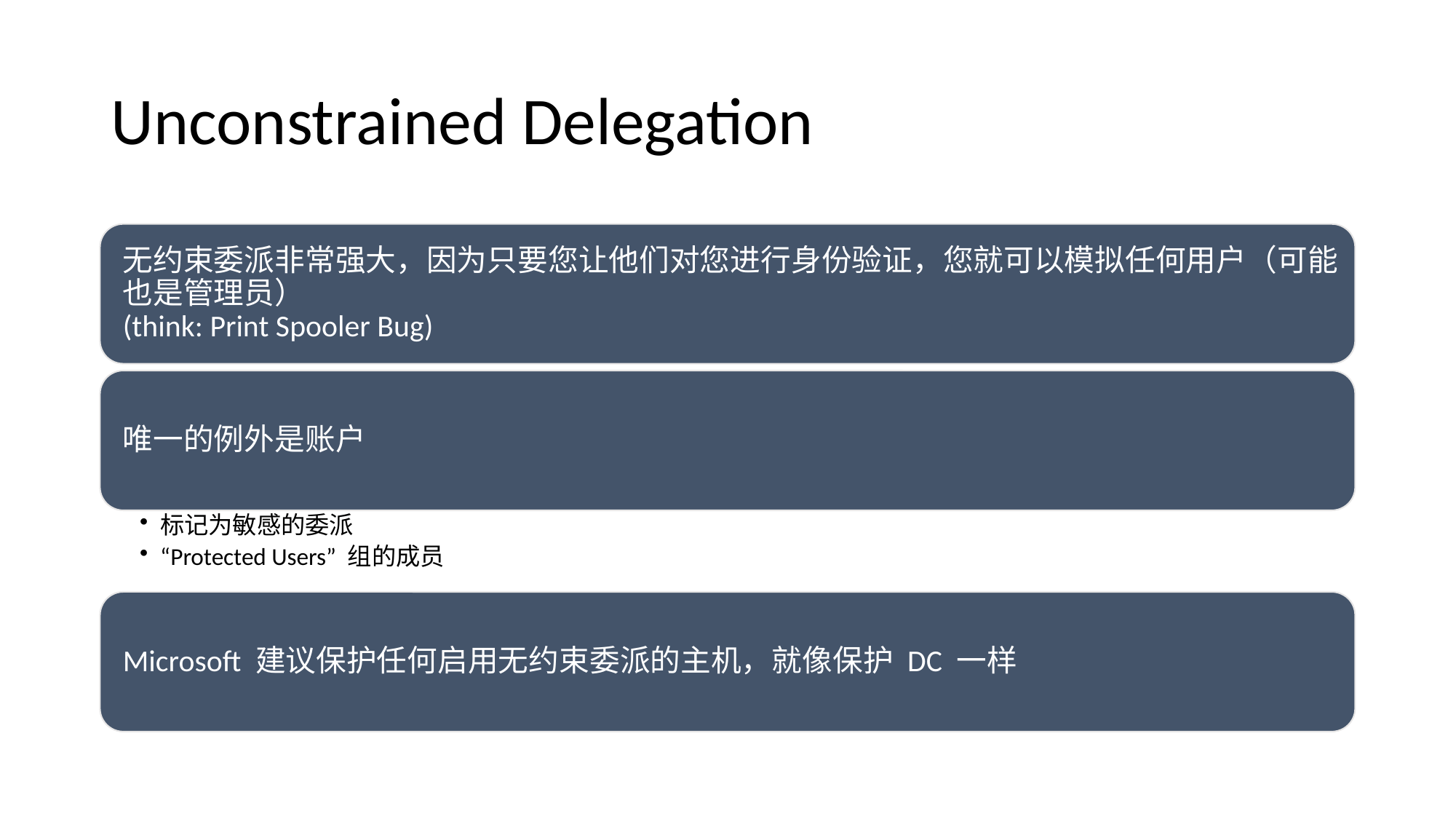

# Unconstrained Delegation
无约束委派非常强大，因为只要您让他们对您进行身份验证，您就可以模拟任何用户（可能也是管理员）
(think: Print Spooler Bug)
唯一的例外是账户
标记为敏感的委派
“Protected Users” 组的成员
Microsoft 建议保护任何启用无约束委派的主机，就像保护 DC 一样